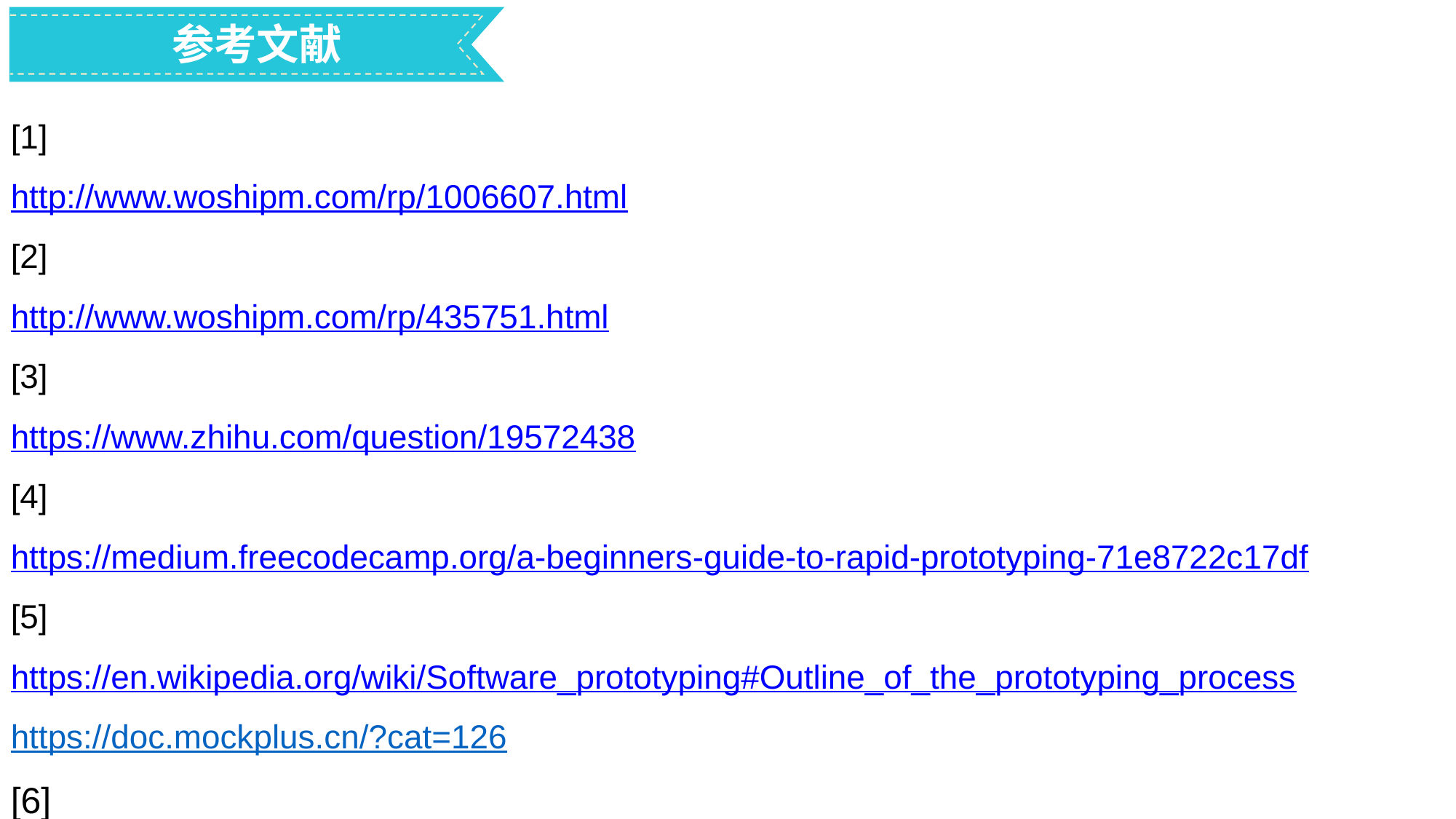

参考文献
[1]
http://www.woshipm.com/rp/1006607.html
[2]
http://www.woshipm.com/rp/435751.html
[3]
https://www.zhihu.com/question/19572438
[4]
https://medium.freecodecamp.org/a-beginners-guide-to-rapid-prototyping-71e8722c17df
[5]
https://en.wikipedia.org/wiki/Software_prototyping#Outline_of_the_prototyping_process
https://doc.mockplus.cn/?cat=126
[6]
https://www.jianshu.com/p/9f7b4be730a1